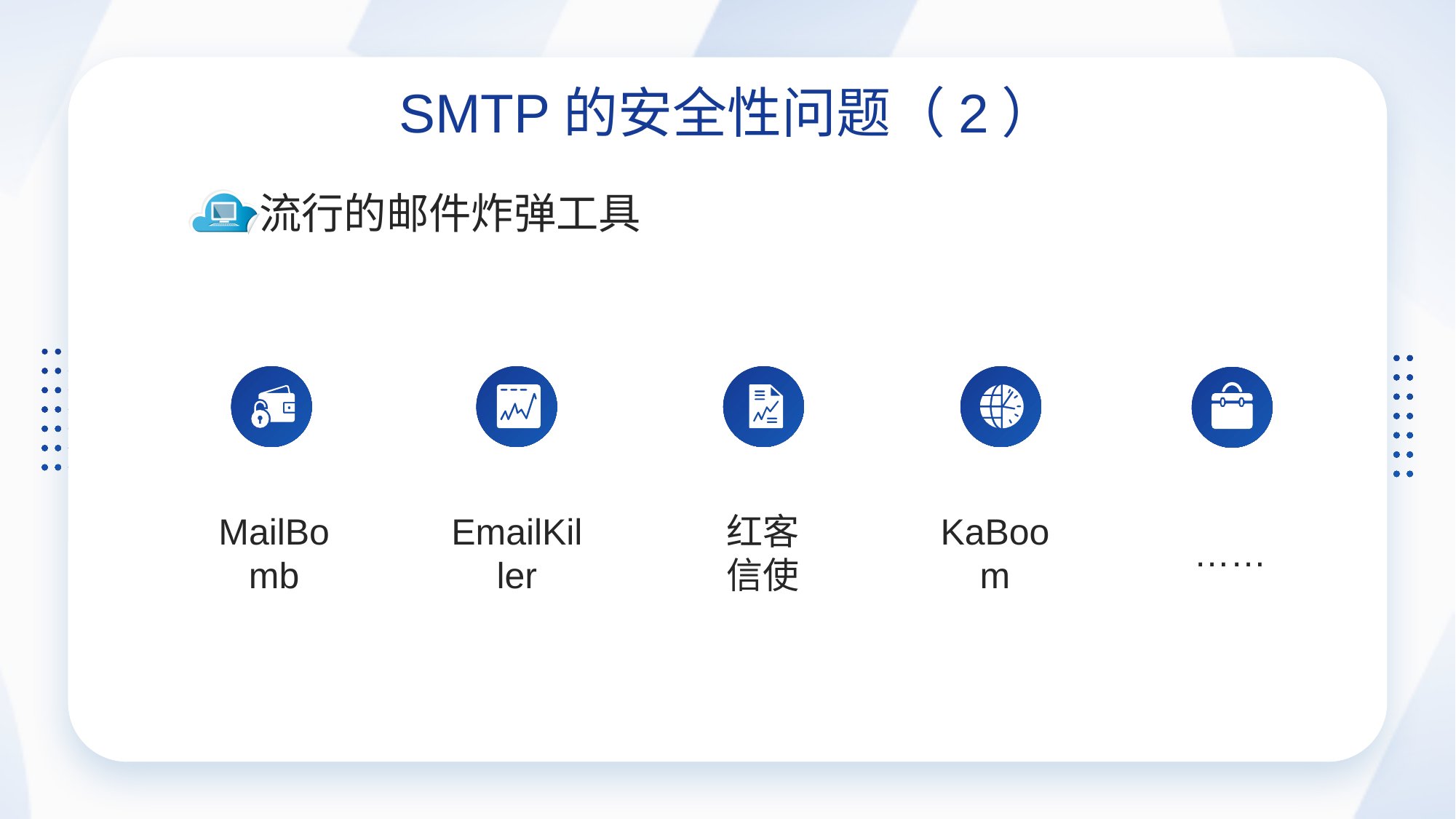

SMTP的安全性问题（2）
流行的邮件炸弹工具

EmailKiller
红客信使
MailBomb
KaBoom
……